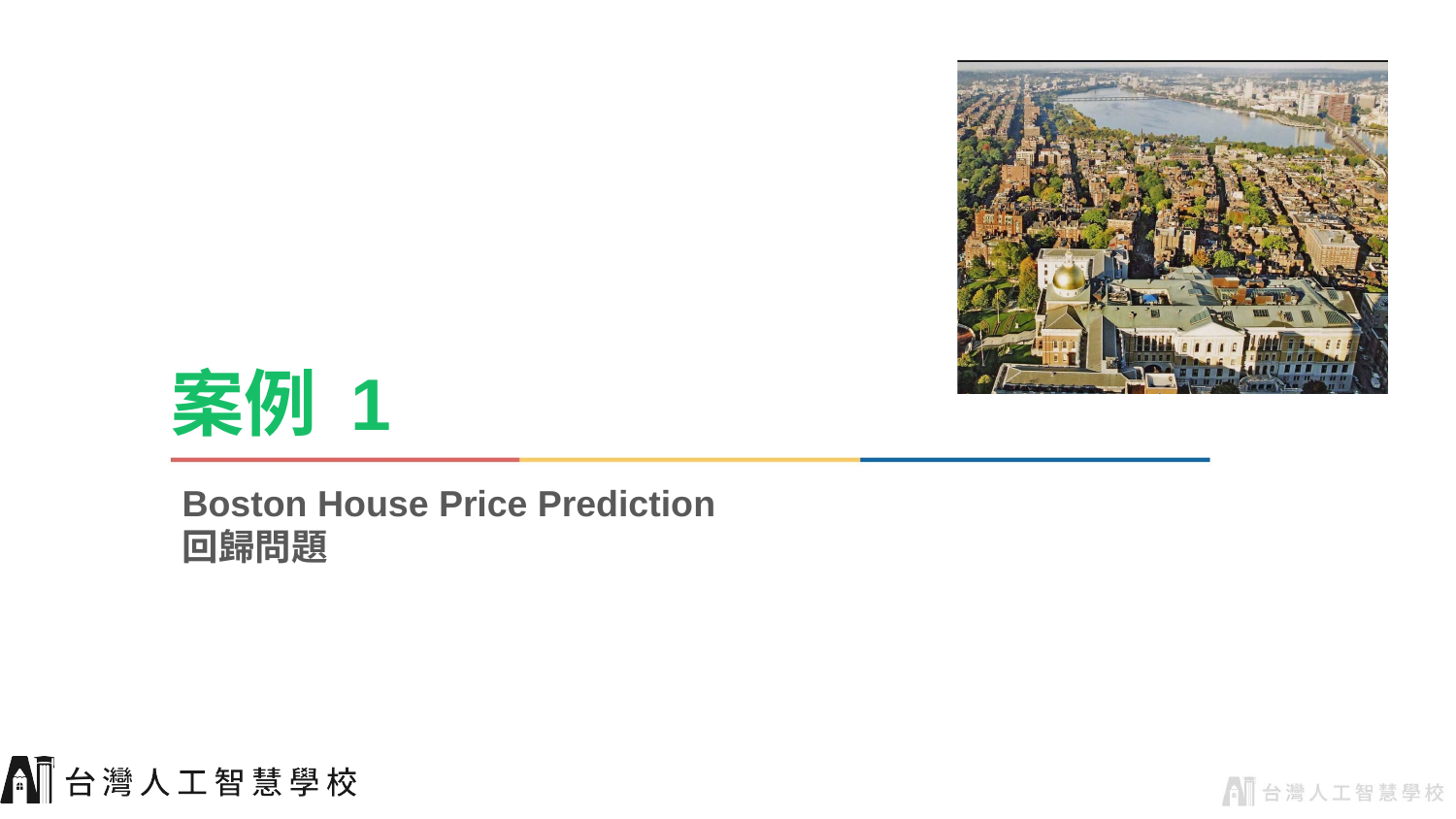

#
案例 1

Boston House Price Prediction
回歸問題